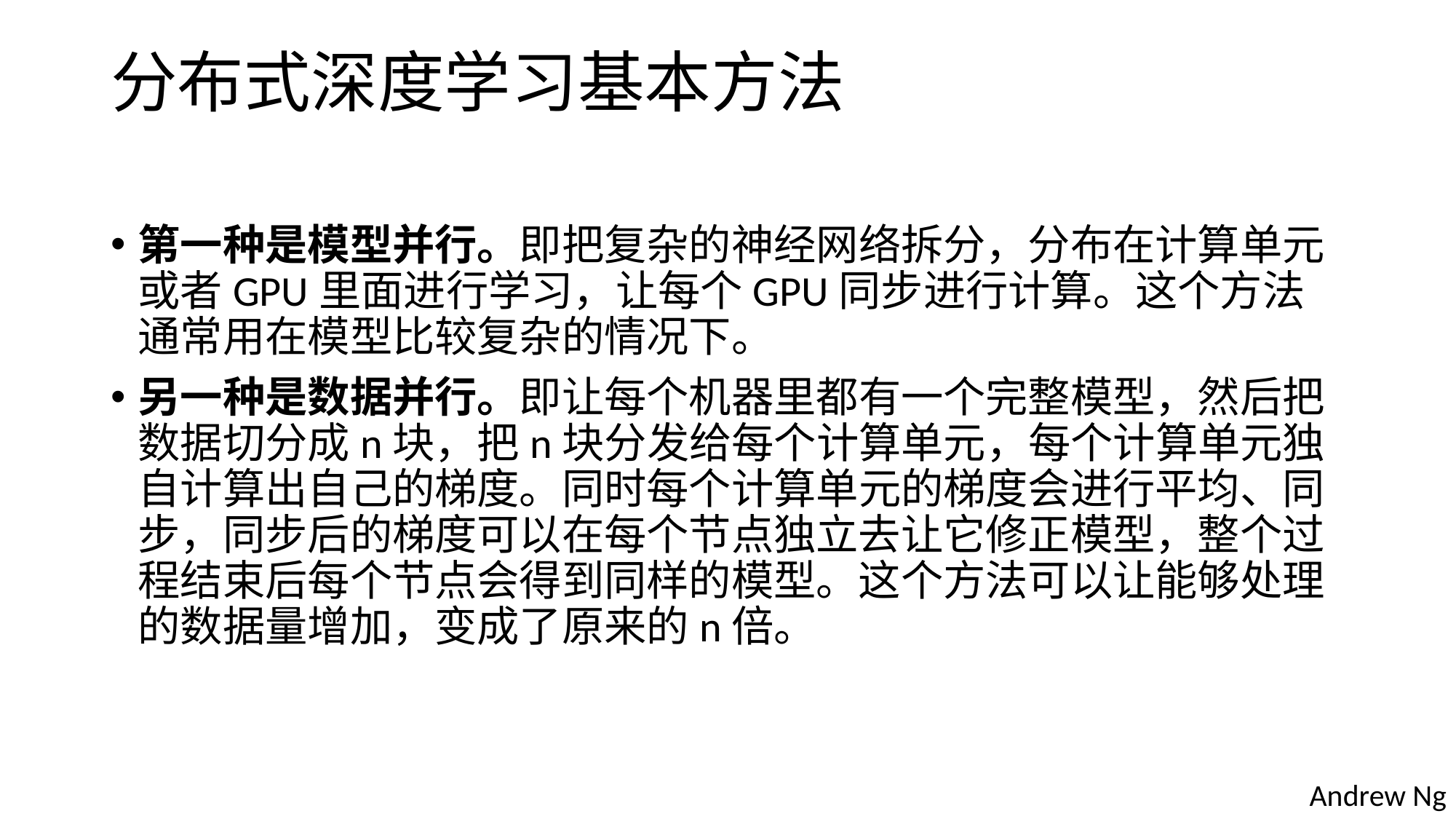

# 分布式深度学习基本方法
第一种是模型并行。即把复杂的神经网络拆分，分布在计算单元或者GPU里面进行学习，让每个GPU同步进行计算。这个方法通常用在模型比较复杂的情况下。
另一种是数据并行。即让每个机器里都有一个完整模型，然后把数据切分成n块，把n块分发给每个计算单元，每个计算单元独自计算出自己的梯度。同时每个计算单元的梯度会进行平均、同步，同步后的梯度可以在每个节点独立去让它修正模型，整个过程结束后每个节点会得到同样的模型。这个方法可以让能够处理的数据量增加，变成了原来的n倍。